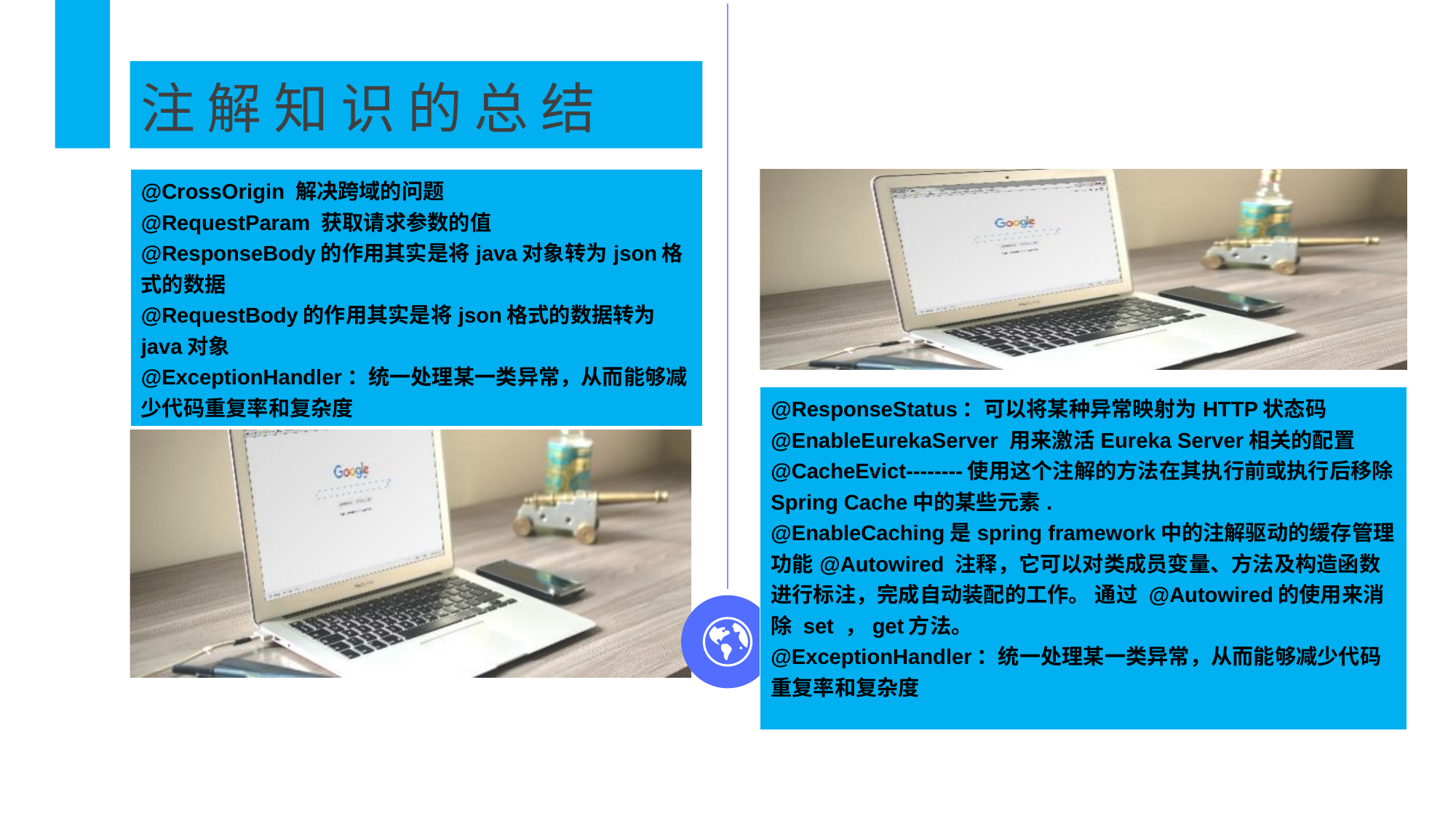

注 解 知 识 的 总 结
| @CrossOrigin 解决跨域的问题 @RequestParam 获取请求参数的值 @ResponseBody的作用其实是将java对象转为json格式的数据 @RequestBody的作用其实是将json格式的数据转为java对象 @ExceptionHandler：统一处理某一类异常，从而能够减少代码重复率和复杂度 |
| --- |

| @ResponseStatus：可以将某种异常映射为HTTP状态码 @EnableEurekaServer 用来激活Eureka Server相关的配置 @CacheEvict--------使用这个注解的方法在其执行前或执行后移除Spring Cache中的某些元素. @EnableCaching是spring framework中的注解驱动的缓存管理功能@Autowired 注释，它可以对类成员变量、方法及构造函数进行标注，完成自动装配的工作。 通过 @Autowired的使用来消除 set ，get方法。 @ExceptionHandler：统一处理某一类异常，从而能够减少代码重复率和复杂度 |
| --- |